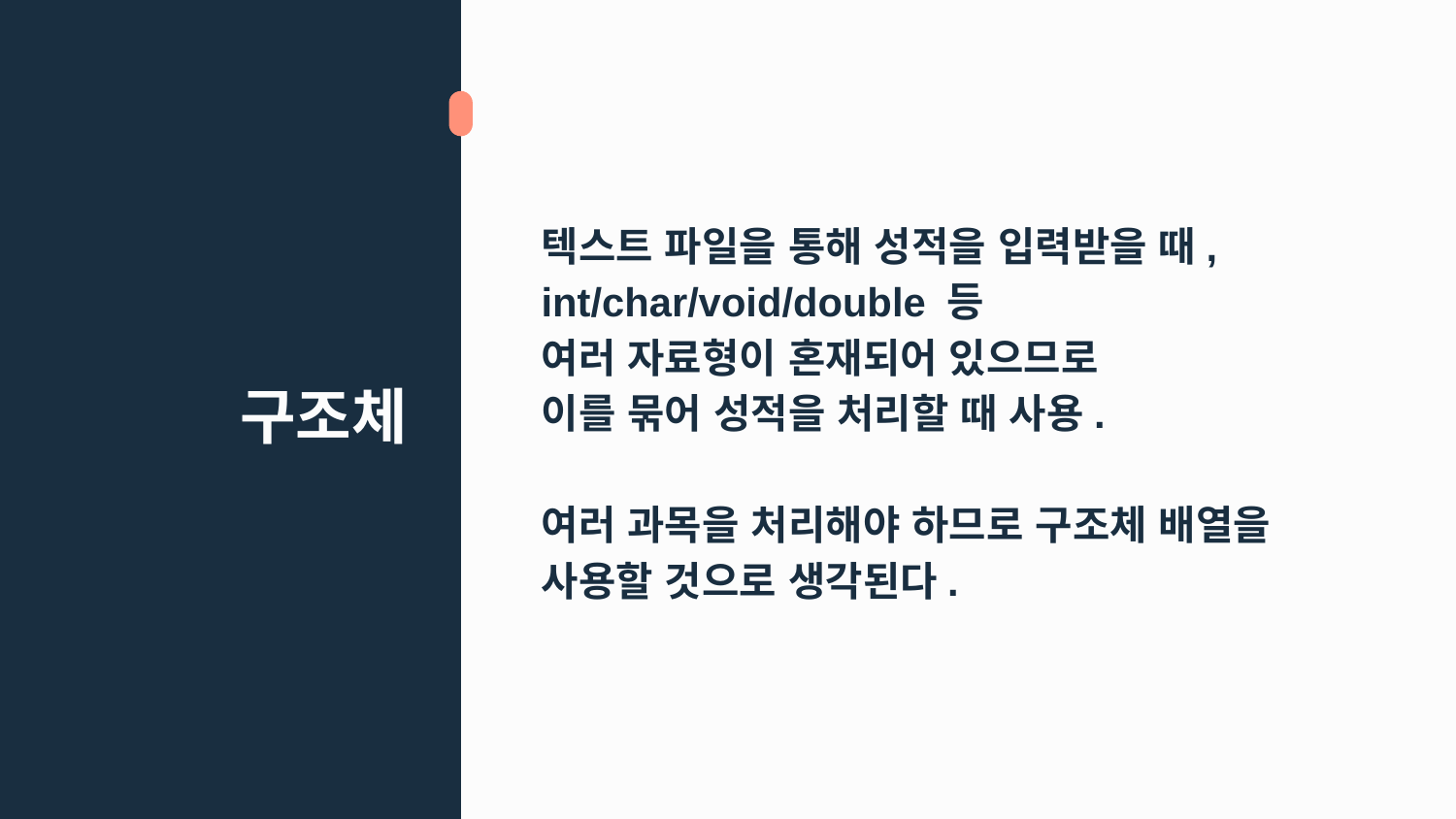

텍스트 파일을 통해 성적을 입력받을 때, int/char/void/double 등
여러 자료형이 혼재되어 있으므로
이를 묶어 성적을 처리할 때 사용.

여러 과목을 처리해야 하므로 구조체 배열을 사용할 것으로 생각된다.
# 구조체